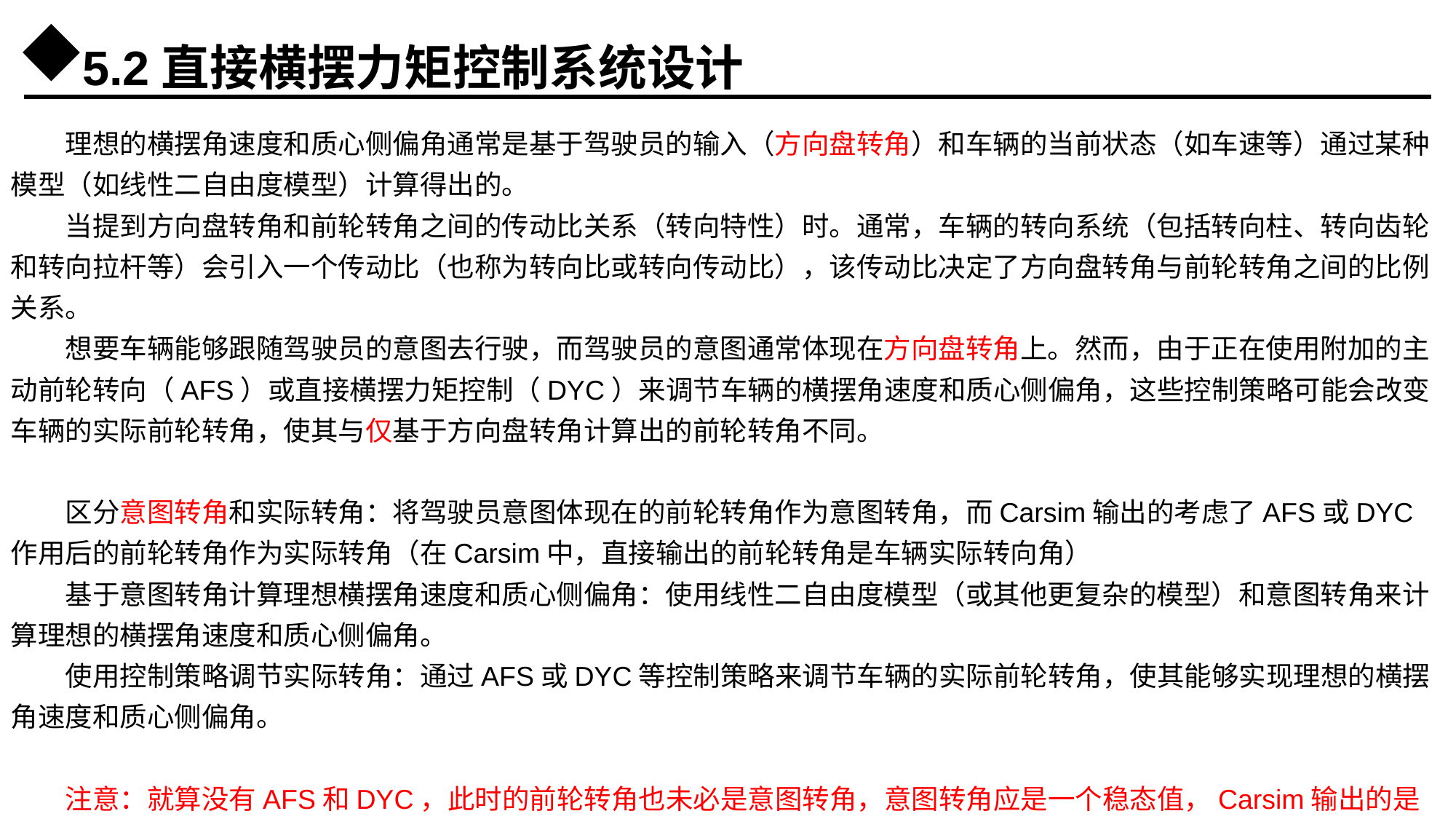

5.2直接横摆力矩控制系统设计

理想的横摆角速度和质心侧偏角通常是基于驾驶员的输入（方向盘转角）和车辆的当前状态（如车速等）通过某种模型（如线性二自由度模型）计算得出的。
当提到方向盘转角和前轮转角之间的传动比关系（转向特性）时。通常，车辆的转向系统（包括转向柱、转向齿轮和转向拉杆等）会引入一个传动比（也称为转向比或转向传动比），该传动比决定了方向盘转角与前轮转角之间的比例关系。
想要车辆能够跟随驾驶员的意图去行驶，而驾驶员的意图通常体现在方向盘转角上。然而，由于正在使用附加的主动前轮转向（AFS）或直接横摆力矩控制（DYC）来调节车辆的横摆角速度和质心侧偏角，这些控制策略可能会改变车辆的实际前轮转角，使其与仅基于方向盘转角计算出的前轮转角不同。

区分意图转角和实际转角：将驾驶员意图体现在的前轮转角作为意图转角，而Carsim输出的考虑了AFS或DYC作用后的前轮转角作为实际转角（在Carsim中，直接输出的前轮转角是车辆实际转向角）
基于意图转角计算理想横摆角速度和质心侧偏角：使用线性二自由度模型（或其他更复杂的模型）和意图转角来计算理想的横摆角速度和质心侧偏角。
使用控制策略调节实际转角：通过AFS或DYC等控制策略来调节车辆的实际前轮转角，使其能够实现理想的横摆角速度和质心侧偏角。

注意：就算没有AFS和DYC，此时的前轮转角也未必是意图转角，意图转角应是一个稳态值，Carsim输出的是瞬态值